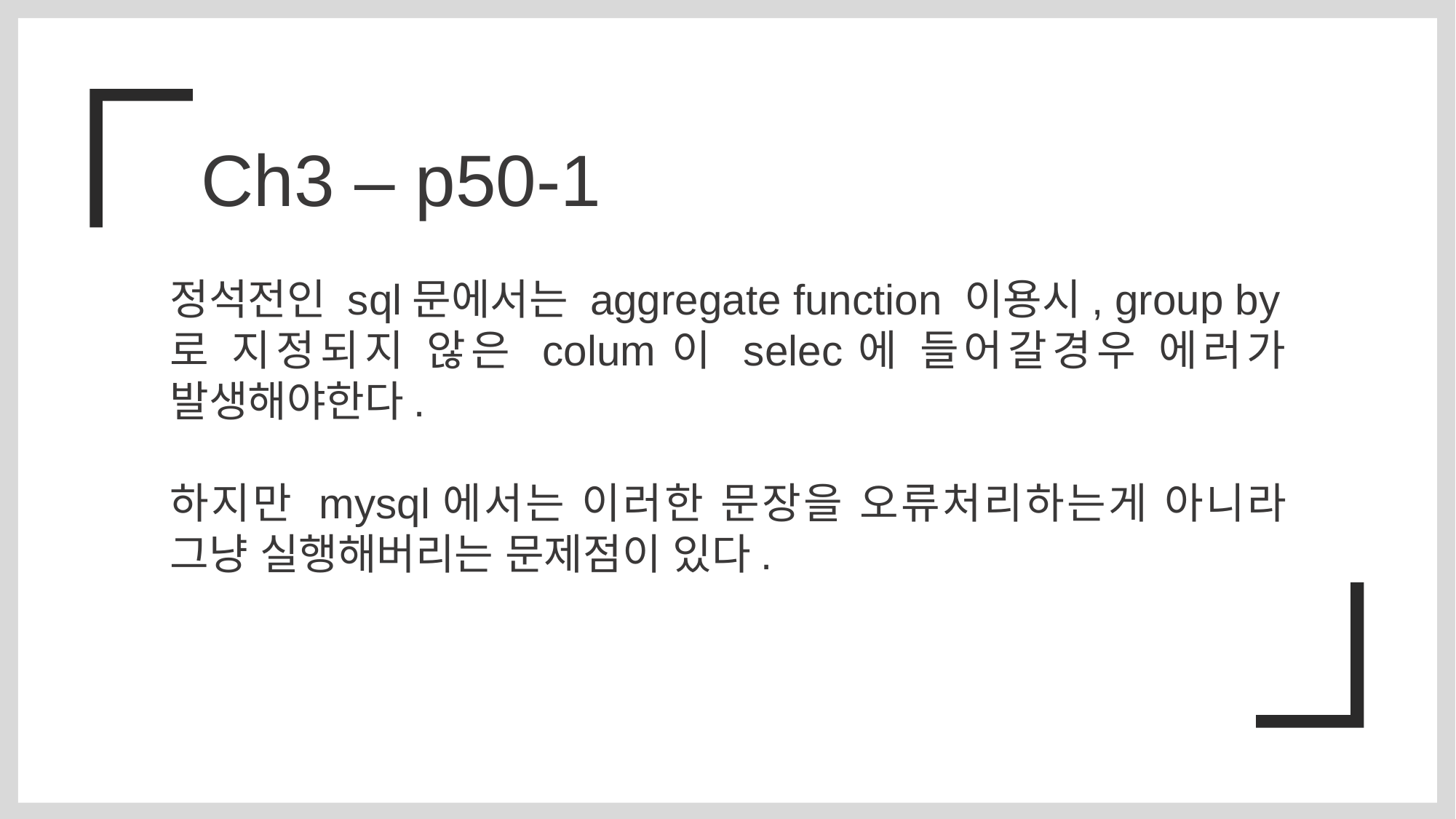

Ch3 – p50-1
정석전인 sql문에서는 aggregate function 이용시, group by로 지정되지 않은 colum이 selec에 들어갈경우 에러가 발생해야한다.

하지만 mysql에서는 이러한 문장을 오류처리하는게 아니라 그냥 실행해버리는 문제점이 있다.